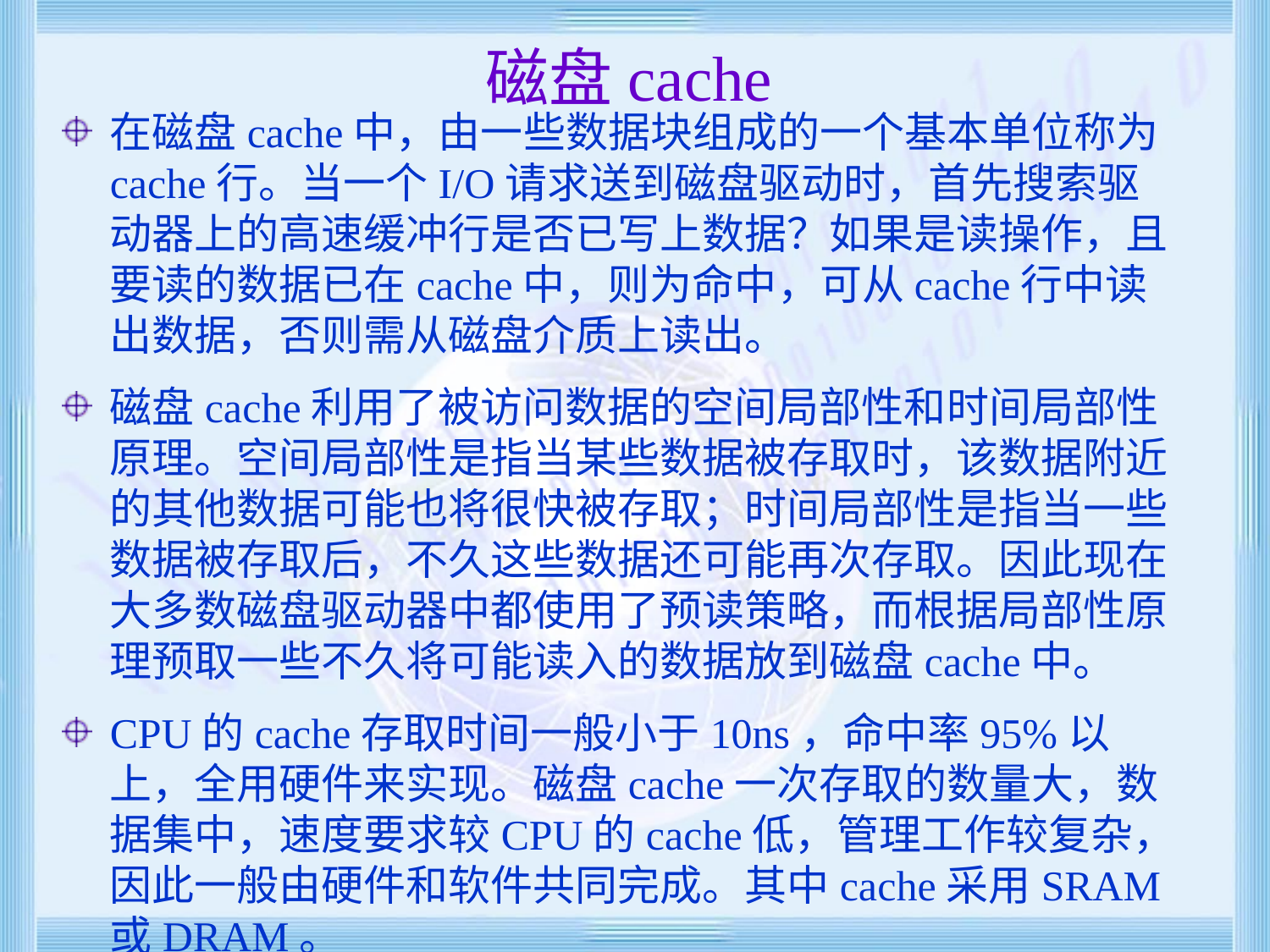

# 磁盘cache
在磁盘cache中，由一些数据块组成的一个基本单位称为cache行。当一个I/O请求送到磁盘驱动时，首先搜索驱动器上的高速缓冲行是否已写上数据？如果是读操作，且要读的数据已在cache中，则为命中，可从cache行中读出数据，否则需从磁盘介质上读出。
磁盘cache利用了被访问数据的空间局部性和时间局部性原理。空间局部性是指当某些数据被存取时，该数据附近的其他数据可能也将很快被存取；时间局部性是指当一些数据被存取后，不久这些数据还可能再次存取。因此现在大多数磁盘驱动器中都使用了预读策略，而根据局部性原理预取一些不久将可能读入的数据放到磁盘cache中。
CPU的cache存取时间一般小于10ns，命中率95%以上，全用硬件来实现。磁盘cache一次存取的数量大，数据集中，速度要求较CPU的cache低，管理工作较复杂，因此一般由硬件和软件共同完成。其中cache采用SRAM或DRAM。

40